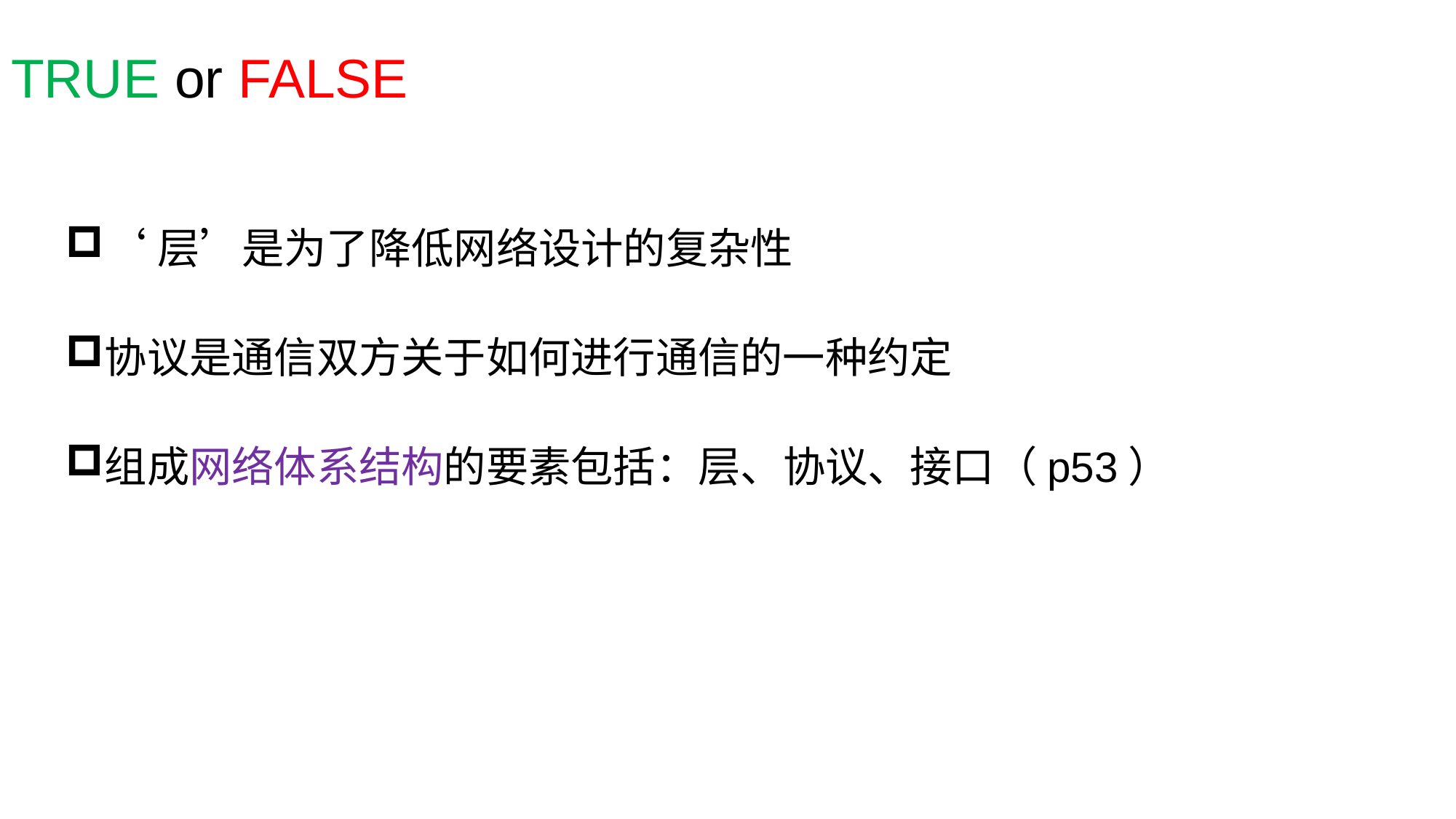

TRUE or FALSE

‘层’是为了降低网络设计的复杂性
协议是通信双方关于如何进行通信的一种约定
组成网络体系结构的要素包括：层、协议、接口（p53）